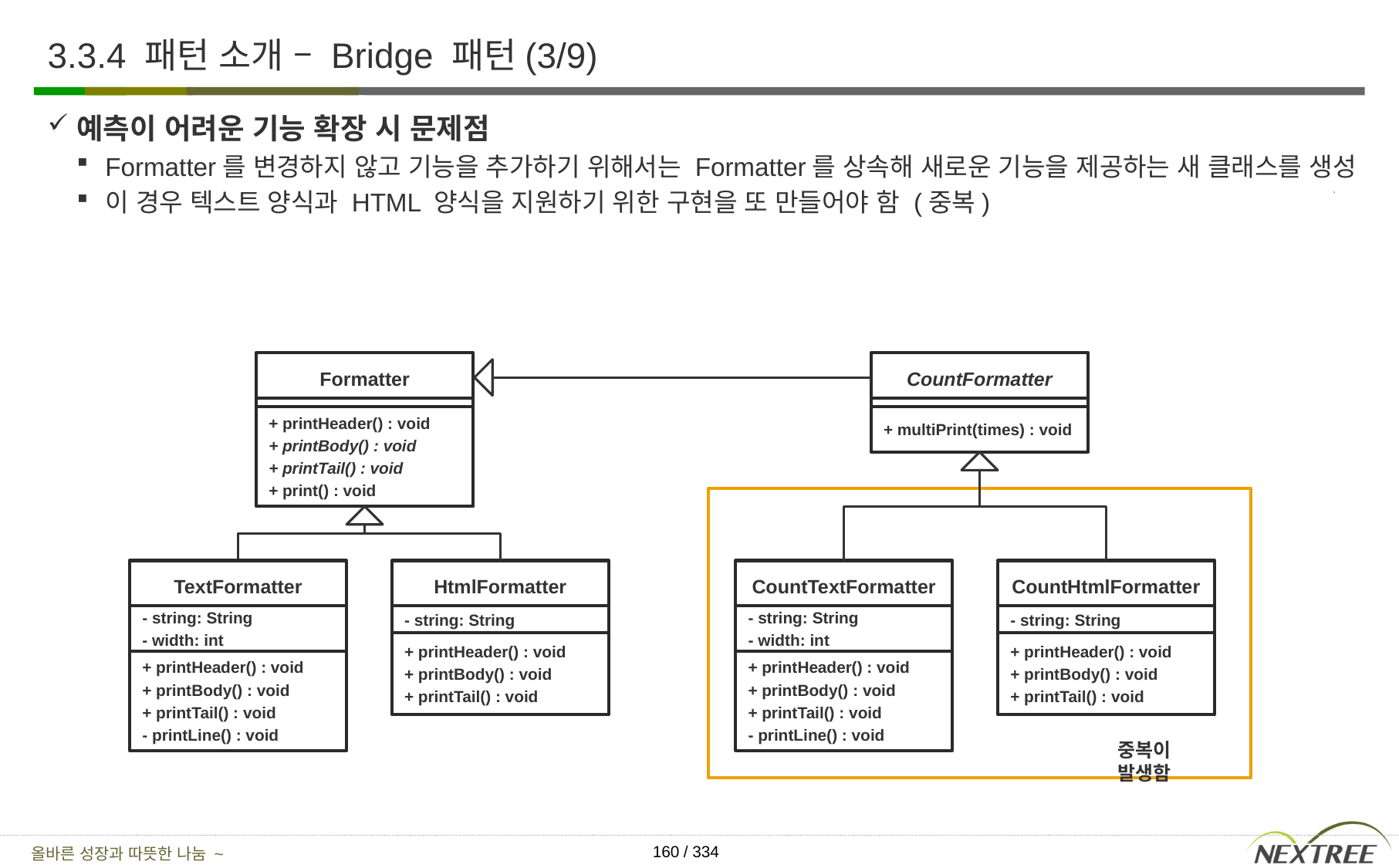

# 3.3.4 패턴 소개 – Bridge 패턴(3/9)
예측이 어려운 기능 확장 시 문제점
Formatter를 변경하지 않고 기능을 추가하기 위해서는 Formatter를 상속해 새로운 기능을 제공하는 새 클래스를 생성
이 경우 텍스트 양식과 HTML 양식을 지원하기 위한 구현을 또 만들어야 함 (중복)
Formatter
CountFormatter

+ printHeader() : void
+ printBody() : void
+ printTail() : void
+ print() : void
+ multiPrint(times) : void

TextFormatter
HtmlFormatter
CountTextFormatter
CountHtmlFormatter
- string: String
- width: int
- string: String
- width: int
- string: String
- string: String
+ printHeader() : void
+ printBody() : void
+ printTail() : void
+ printHeader() : void
+ printBody() : void
+ printTail() : void
+ printHeader() : void
+ printBody() : void
+ printTail() : void
- printLine() : void
+ printHeader() : void
+ printBody() : void
+ printTail() : void
- printLine() : void
중복이 발생함